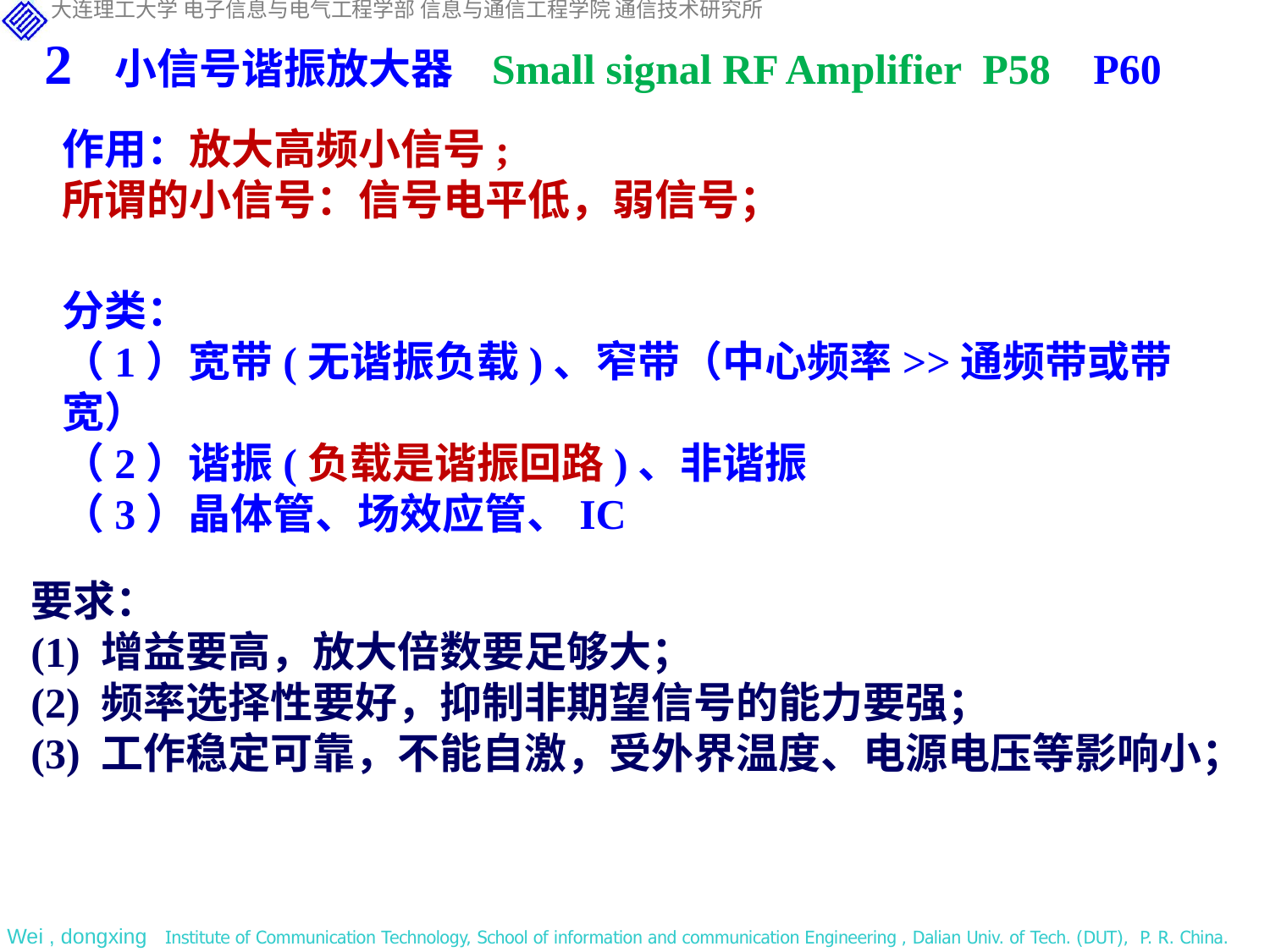

2  小信号谐振放大器   Small signal RF Amplifier  P58    P60
作用：放大高频小信号;
所谓的小信号：信号电平低，弱信号；
分类：
（1）宽带(无谐振负载)、窄带（中心频率>>通频带或带宽）
（2）谐振(负载是谐振回路)、非谐振
（3）晶体管、场效应管、IC
要求：
(1) 增益要高，放大倍数要足够大；
(2) 频率选择性要好，抑制非期望信号的能力要强；
(3) 工作稳定可靠，不能自激，受外界温度、电源电压等影响小；